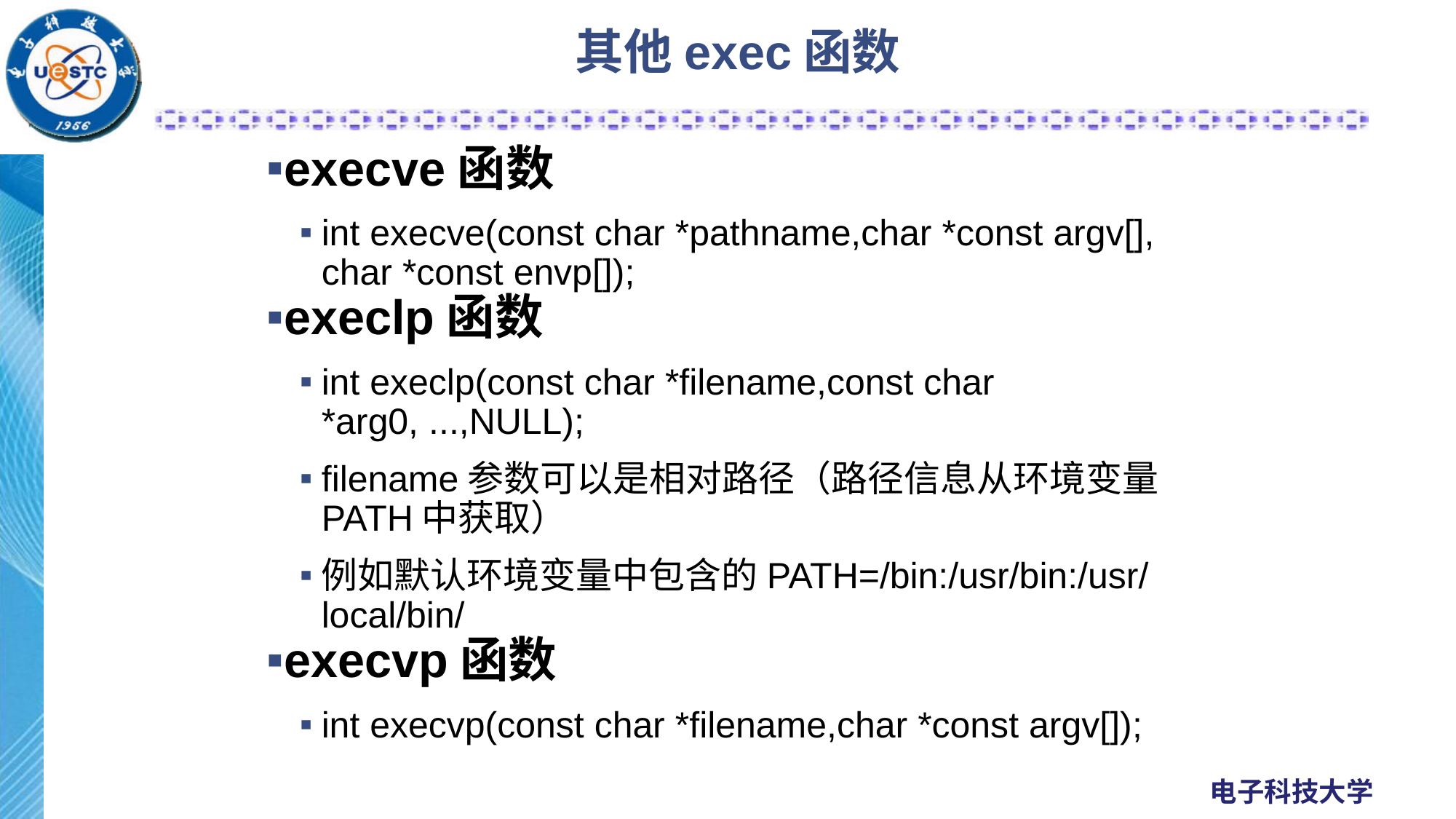

# 其他exec函数
execve函数
int execve(const char *pathname,char *const argv[], char *const envp[]);
execlp函数
int execlp(const char *filename,const char *arg0, ...,NULL);
filename参数可以是相对路径（路径信息从环境变量PATH中获取）
例如默认环境变量中包含的PATH=/bin:/usr/bin:/usr/local/bin/
execvp函数
int execvp(const char *filename,char *const argv[]);